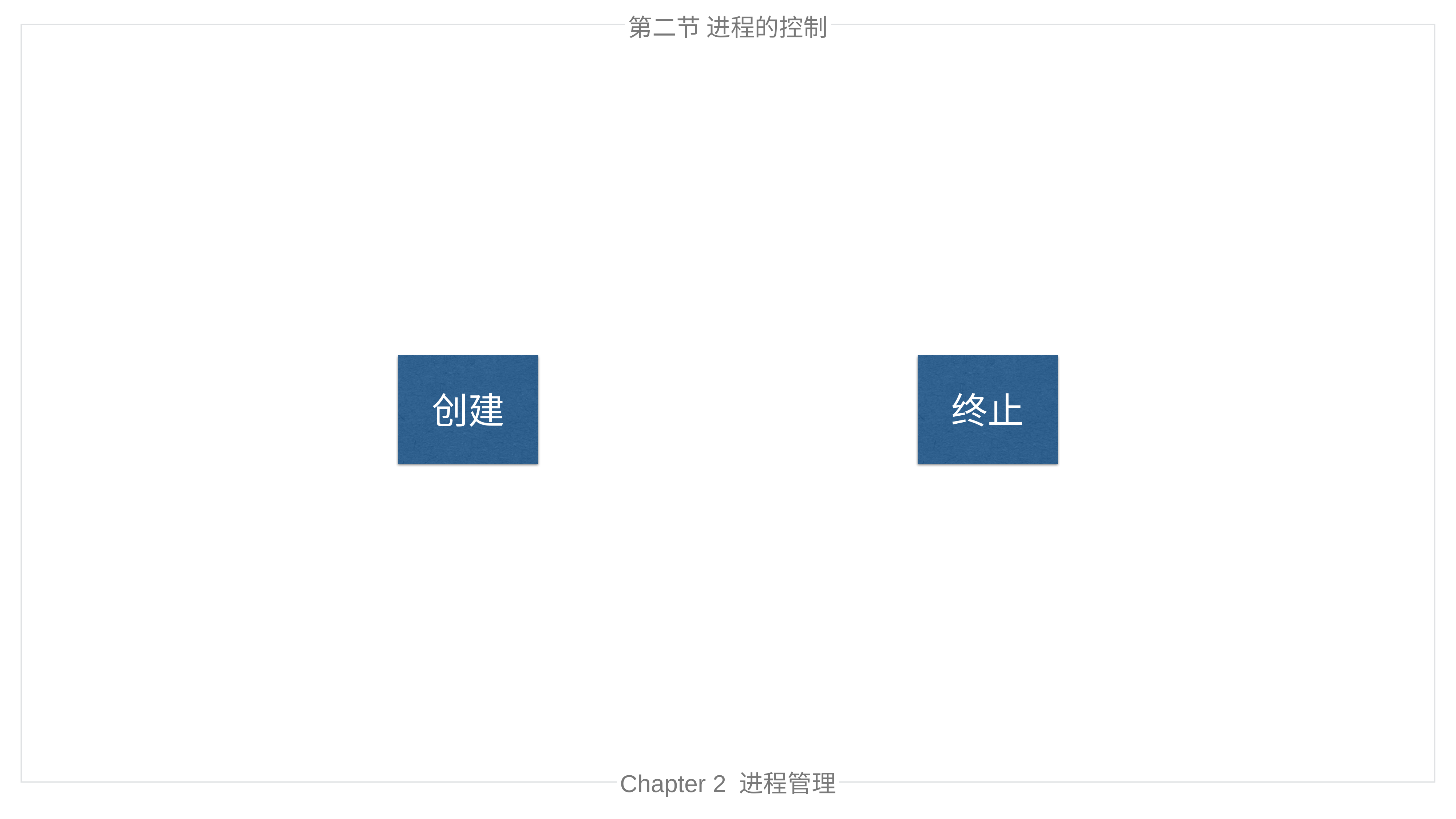

第二节 进程的控制

创建
终止
Chapter 2 进程管理